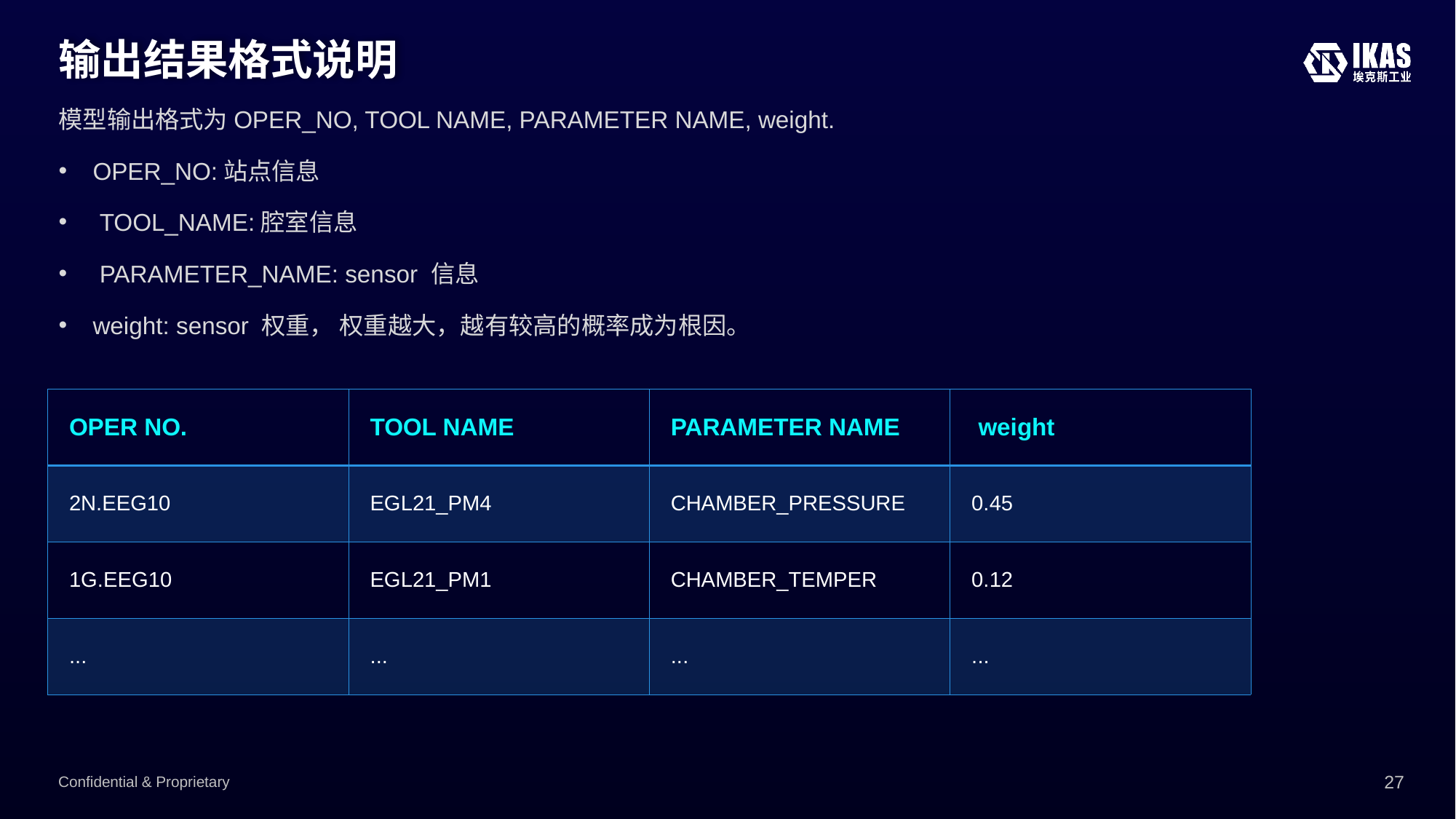

# 输出结果格式说明
模型输出格式为OPER_NO, TOOL NAME, PARAMETER NAME, weight.
OPER_NO:站点信息
TOOL_NAME:腔室信息
PARAMETER_NAME: sensor 信息
weight: sensor 权重， 权重越大，越有较高的概率成为根因。
| OPER NO. | TOOL NAME | PARAMETER NAME | weight |
| --- | --- | --- | --- |
| 2N.EEG10 | EGL21\_PM4 | CHAMBER\_PRESSURE | 0.45 |
| 1G.EEG10 | EGL21\_PM1 | CHAMBER\_TEMPER | 0.12 |
| ... | ... | ... | ... |